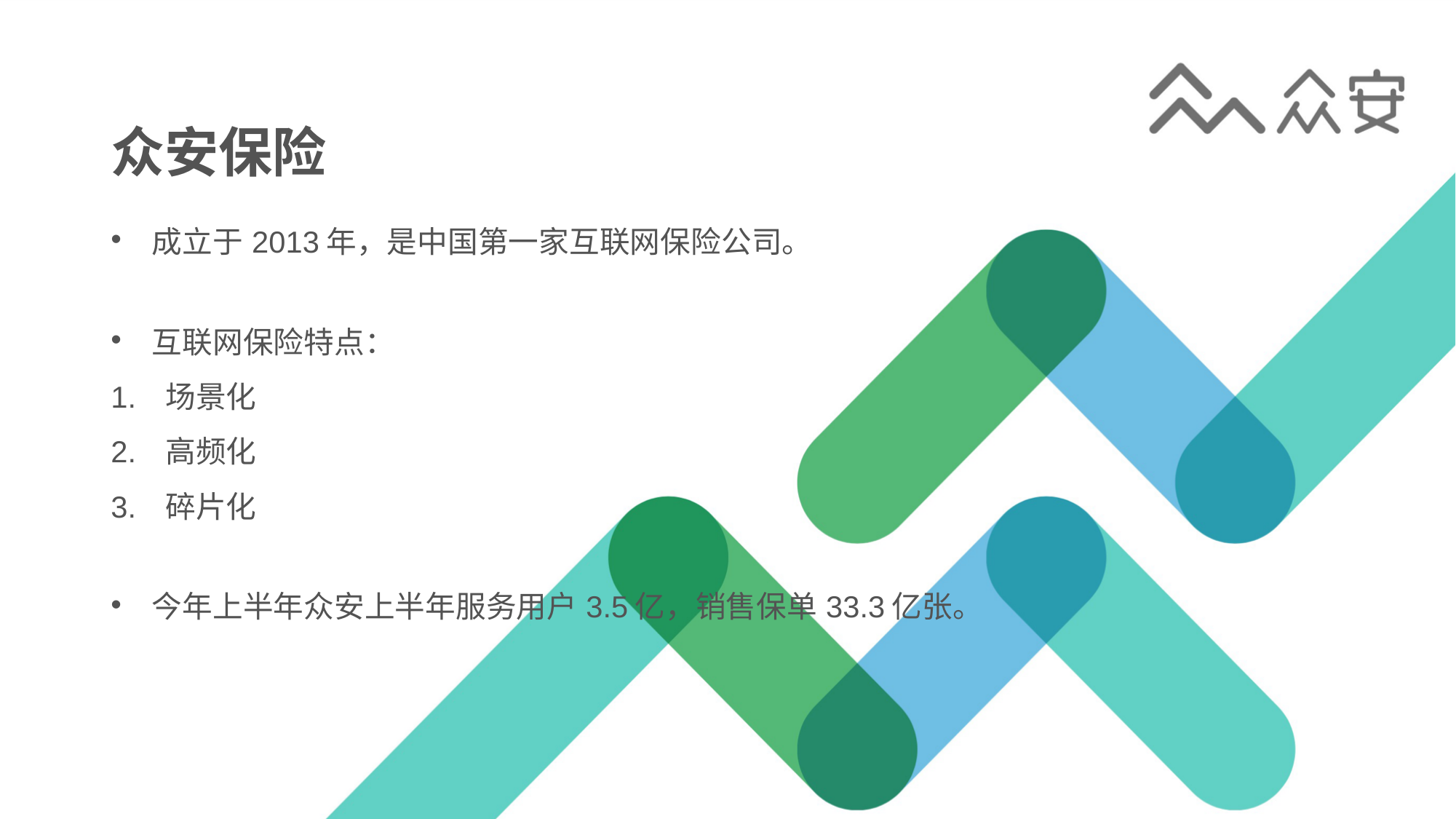

# 众安保险
成立于2013年，是中国第一家互联网保险公司。

互联网保险特点：
场景化
高频化
碎片化

今年上半年众安上半年服务用户3.5亿，销售保单33.3亿张。